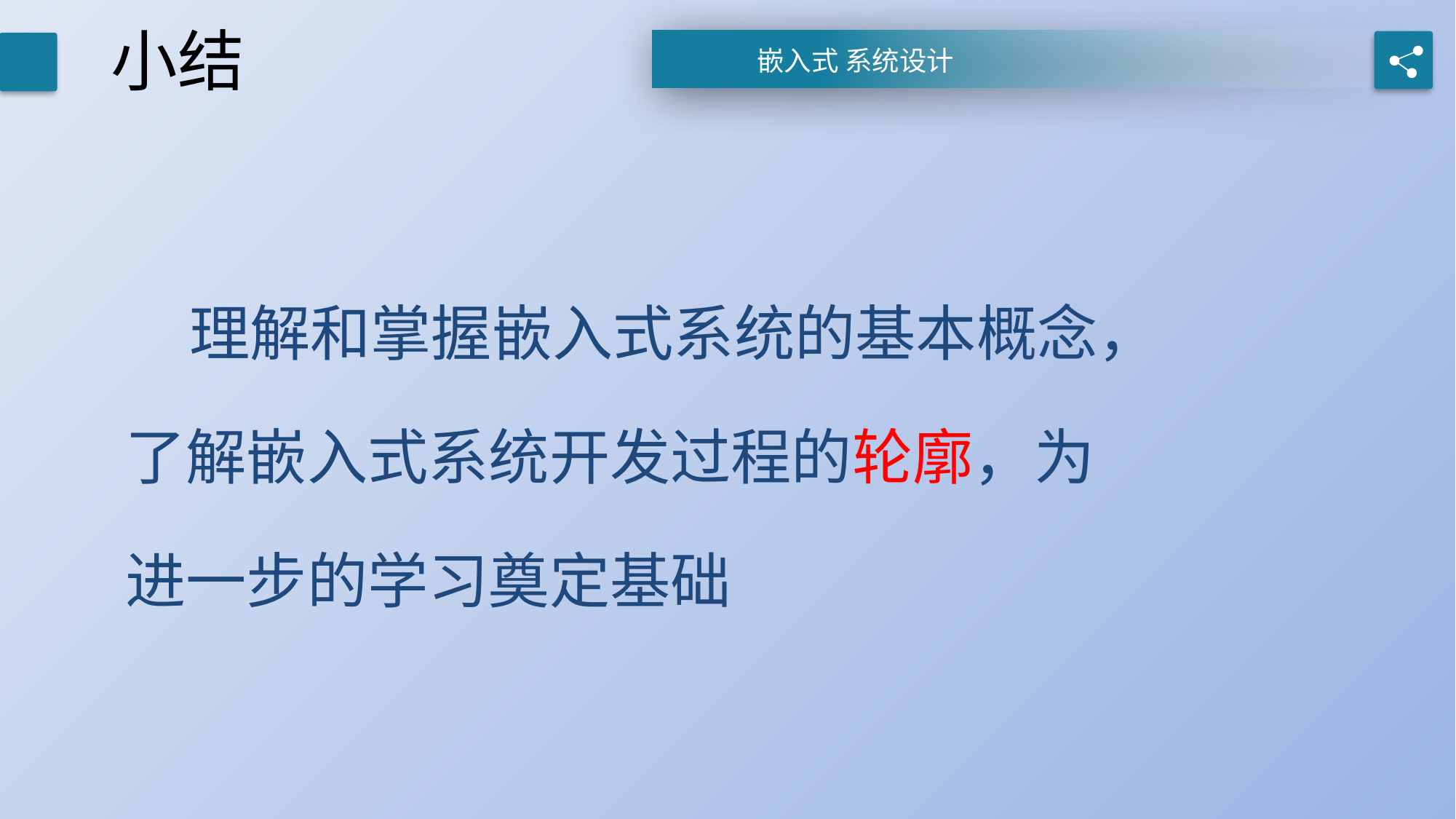

# 小结

理解和掌握嵌入式系统的基本概念，了解嵌入式系统开发过程的轮廓，为进一步的学习奠定基础